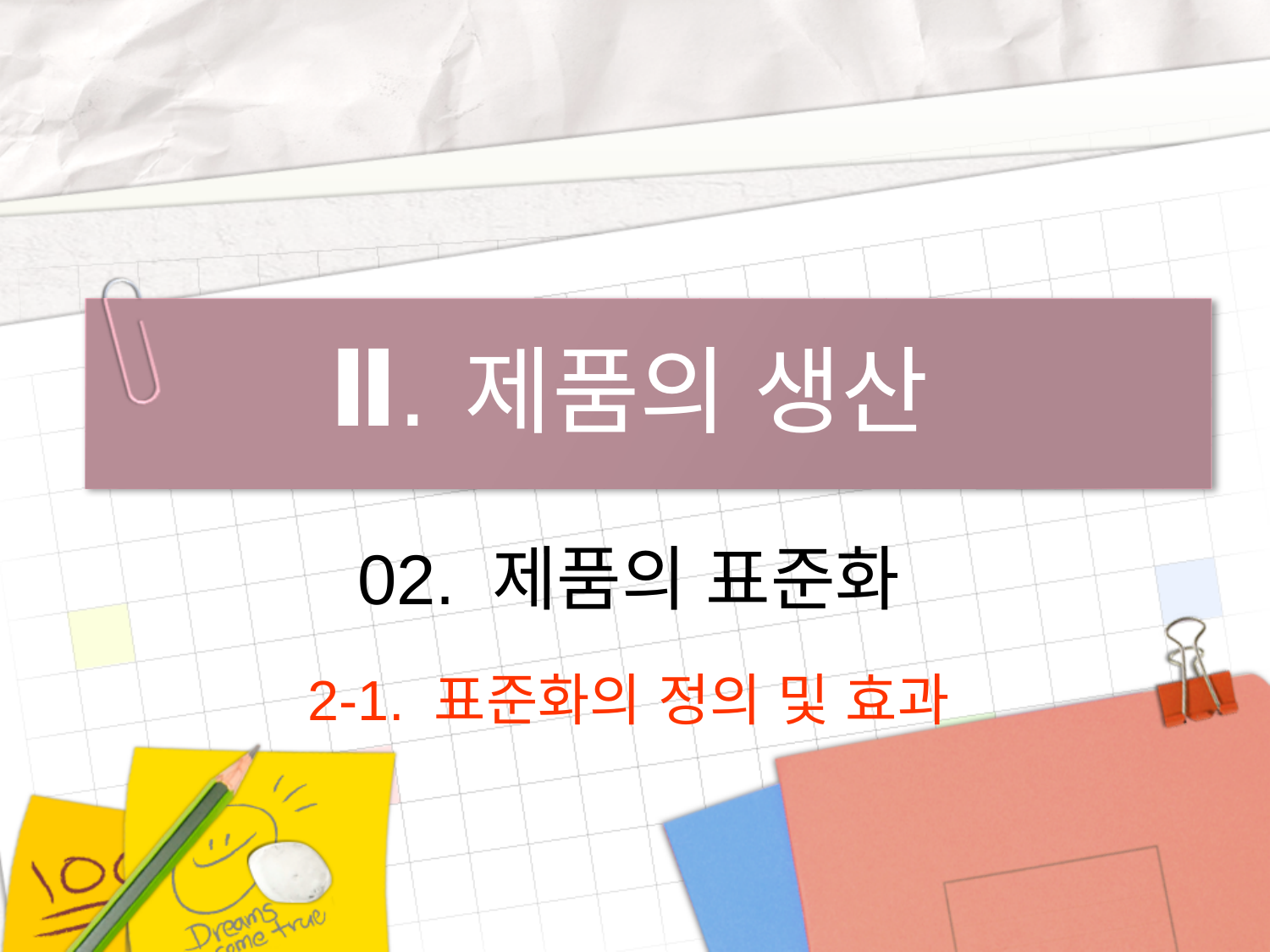

Ⅱ. 제품의 생산
02. 제품의 표준화
2-1. 표준화의 정의 및 효과